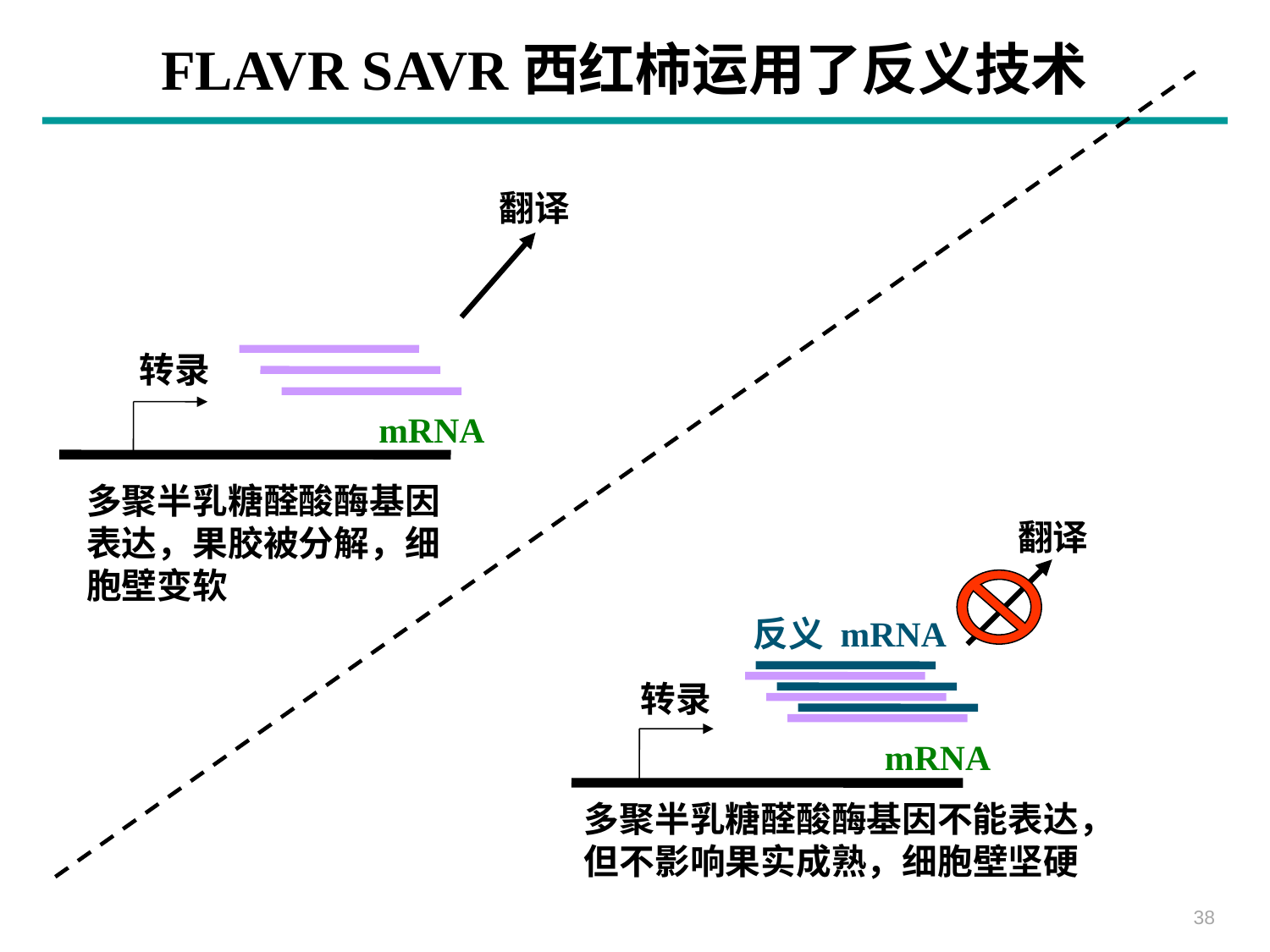

FLAVR SAVR西红柿运用了反义技术

翻译

转录

mRNA

多聚半乳糖醛酸酶基因表达，果胶被分解，细胞壁变软
翻译

反义 mRNA

转录

mRNA

多聚半乳糖醛酸酶基因不能表达，但不影响果实成熟，细胞壁坚硬
38